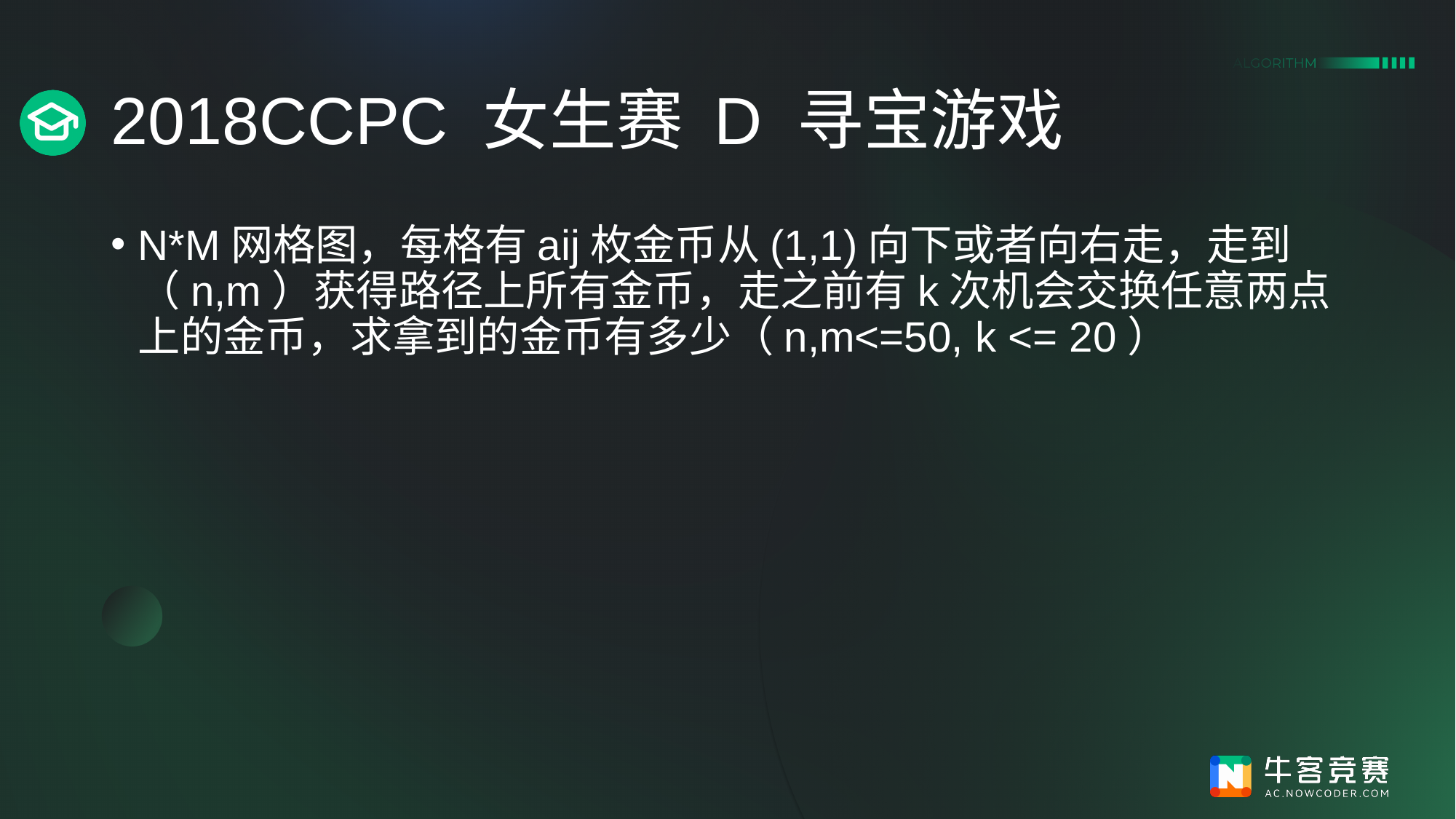

# 2018CCPC 女生赛 D 寻宝游戏
N*M网格图，每格有aij枚金币从(1,1)向下或者向右走，走到（n,m）获得路径上所有金币，走之前有k次机会交换任意两点上的金币，求拿到的金币有多少（n,m<=50, k <= 20）